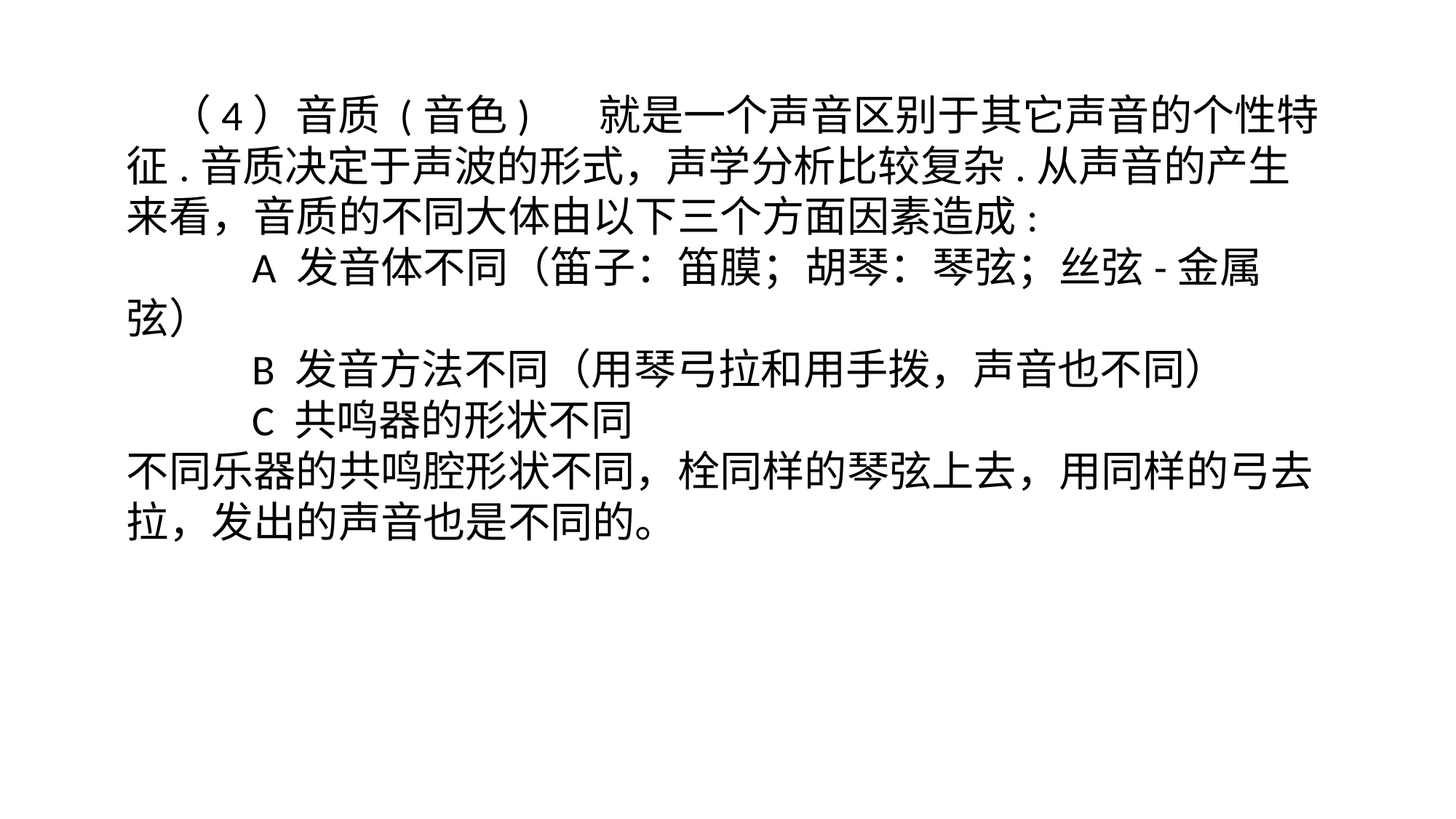

（4）音质 (音色)      就是一个声音区别于其它声音的个性特征.音质决定于声波的形式，声学分析比较复杂.从声音的产生来看，音质的不同大体由以下三个方面因素造成:
             A 发音体不同（笛子：笛膜；胡琴：琴弦；丝弦-金属弦）
             B 发音方法不同（用琴弓拉和用手拨，声音也不同）
             C 共鸣器的形状不同
不同乐器的共鸣腔形状不同，栓同样的琴弦上去，用同样的弓去拉，发出的声音也是不同的。